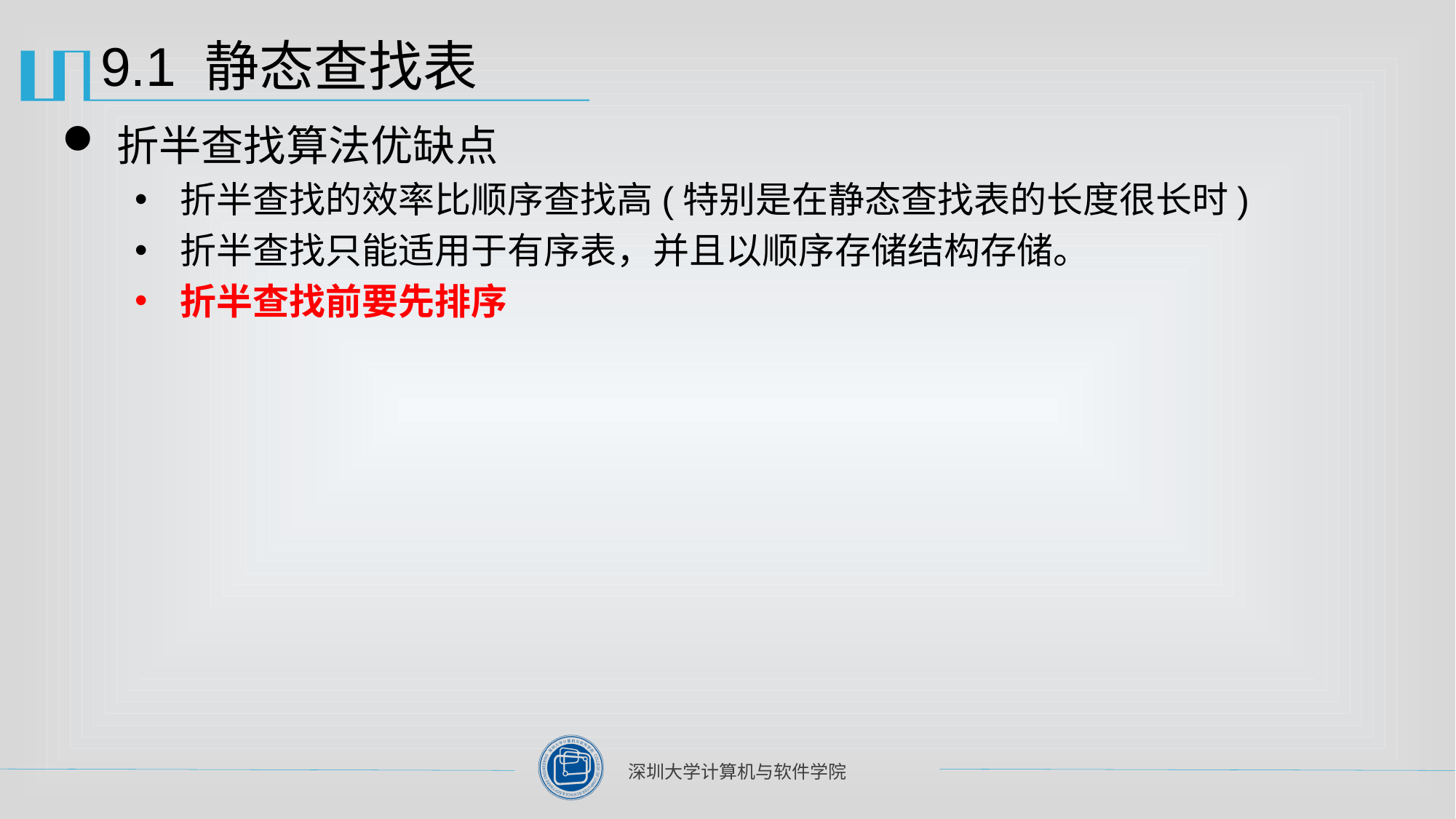

# 9.1 静态查找表
折半查找算法优缺点
折半查找的效率比顺序查找高(特别是在静态查找表的长度很长时)
折半查找只能适用于有序表，并且以顺序存储结构存储。
折半查找前要先排序

25